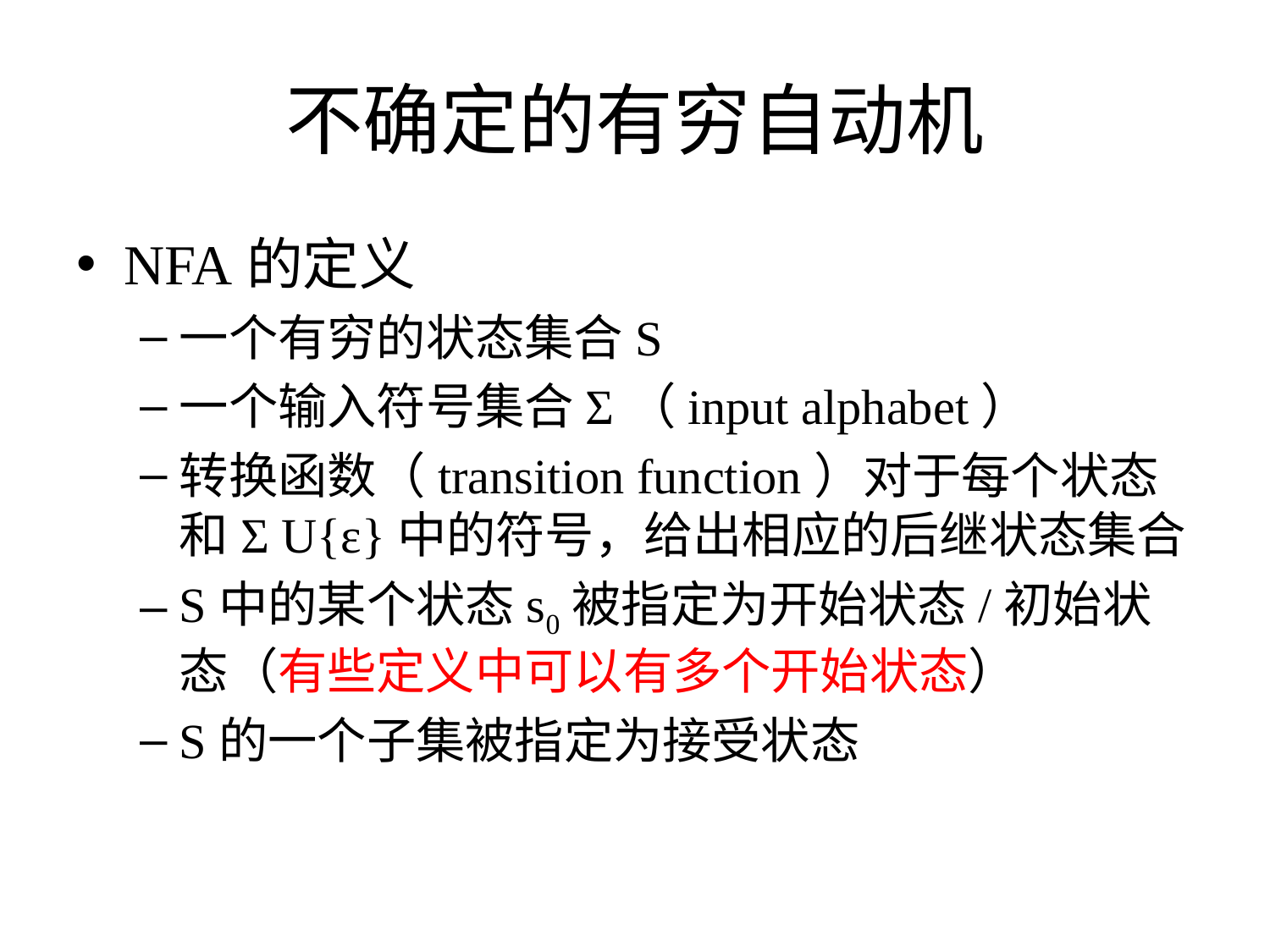

# 不确定的有穷自动机
NFA的定义
一个有穷的状态集合S
一个输入符号集合Σ（input alphabet）
转换函数（transition function）对于每个状态和Σ U{ε}中的符号，给出相应的后继状态集合
S中的某个状态s0被指定为开始状态/初始状态（有些定义中可以有多个开始状态）
S的一个子集被指定为接受状态